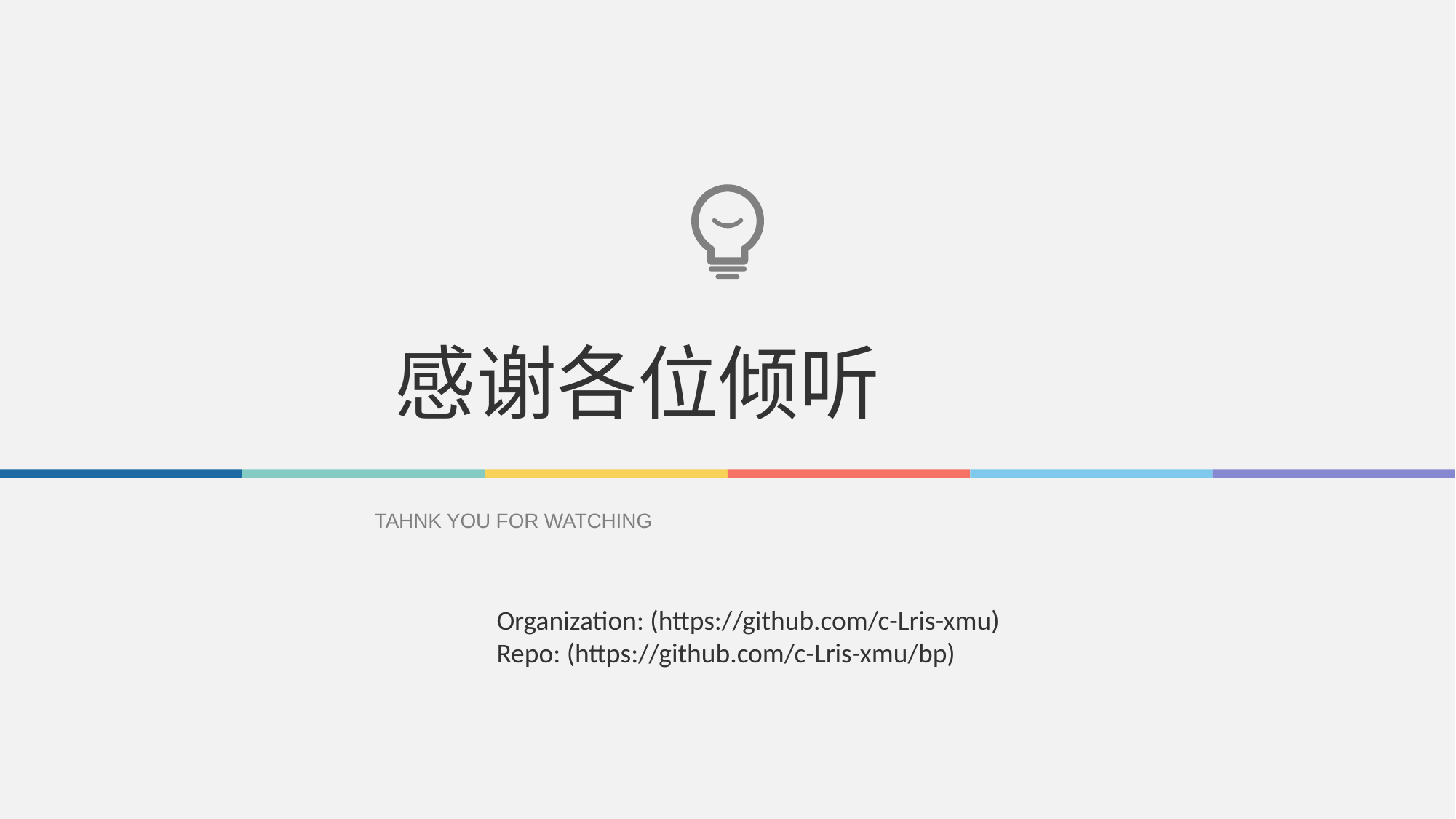

感谢各位倾听

TAHNK YOU FOR WATCHING
Organization: (https://github.com/c-Lris-xmu)
Repo: (https://github.com/c-Lris-xmu/bp)